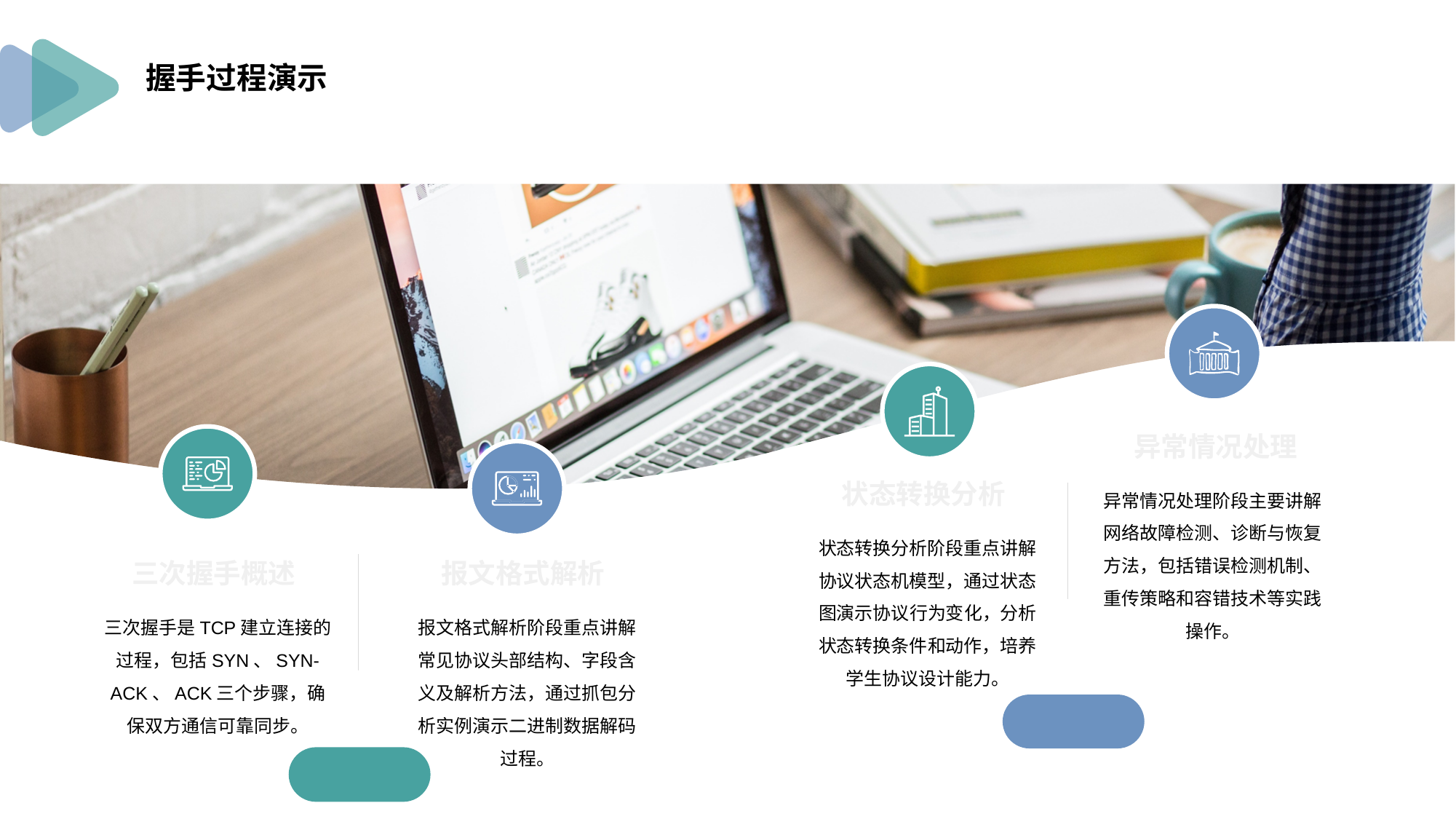

握手过程演示

异常情况处理
异常情况处理阶段主要讲解网络故障检测、诊断与恢复方法，包括错误检测机制、重传策略和容错技术等实践操作。

状态转换分析
状态转换分析阶段重点讲解协议状态机模型，通过状态图演示协议行为变化，分析状态转换条件和动作，培养学生协议设计能力。

三次握手概述
三次握手是TCP建立连接的过程，包括SYN、SYN-ACK、ACK三个步骤，确保双方通信可靠同步。

报文格式解析
报文格式解析阶段重点讲解常见协议头部结构、字段含义及解析方法，通过抓包分析实例演示二进制数据解码过程。